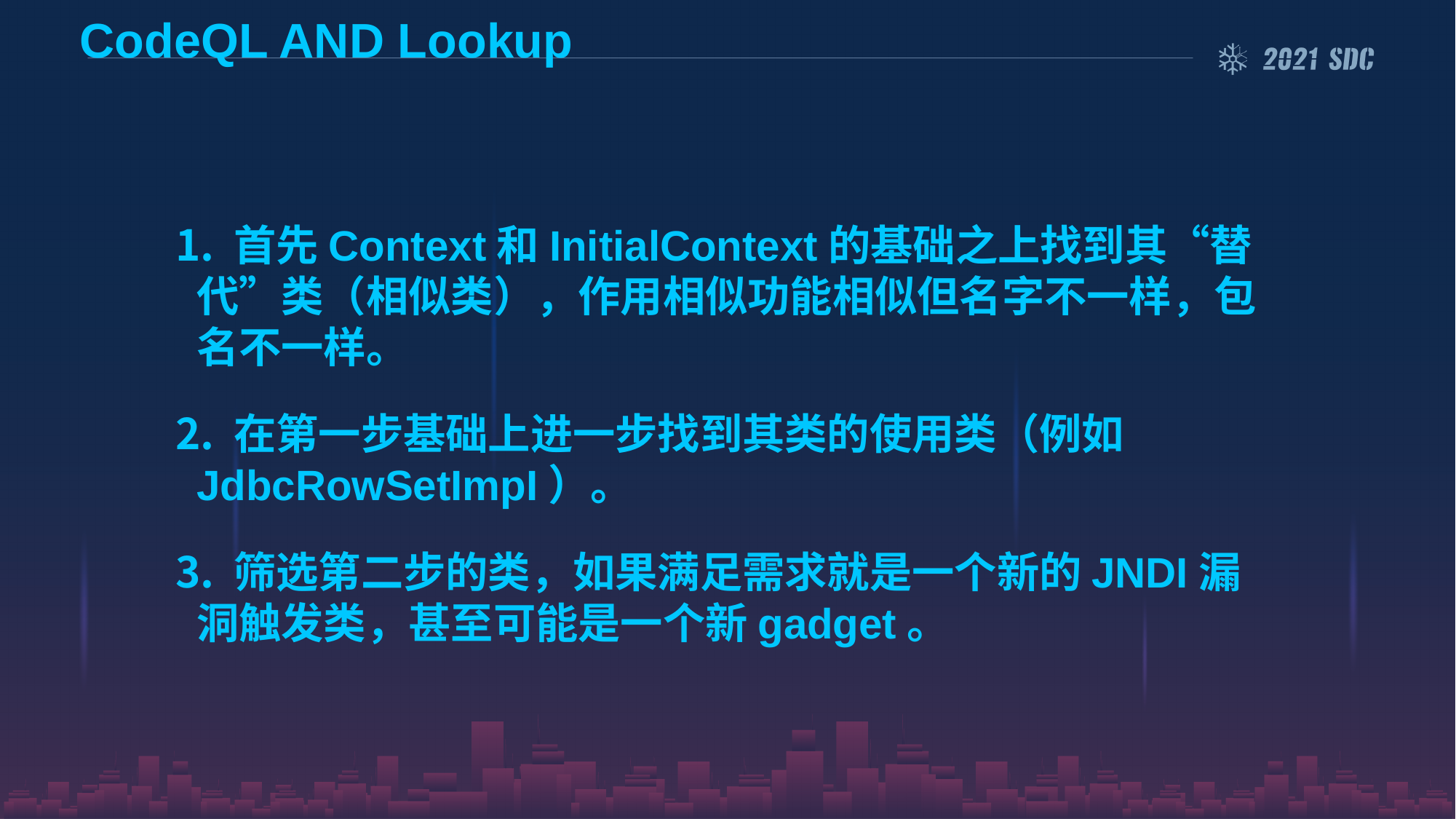

CodeQL AND Lookup
 首先Context和InitialContext的基础之上找到其“替代”类（相似类），作用相似功能相似但名字不一样，包名不一样。
 在第一步基础上进一步找到其类的使用类（例如JdbcRowSetImpI）。
 筛选第二步的类，如果满足需求就是一个新的JNDI漏洞触发类，甚至可能是一个新gadget。